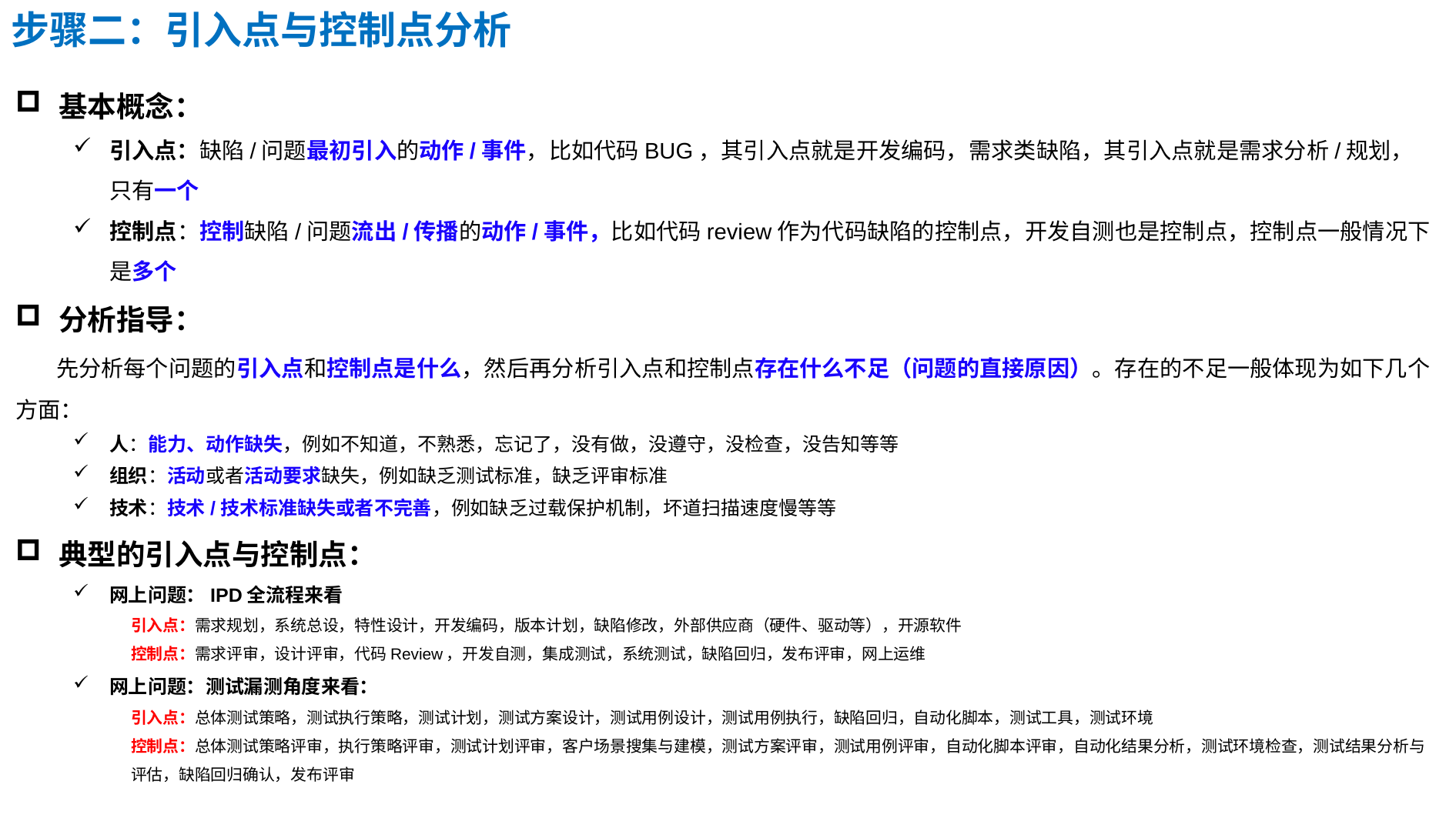

步骤二：引入点与控制点分析
基本概念：
引入点：缺陷/问题最初引入的动作/事件，比如代码BUG，其引入点就是开发编码，需求类缺陷，其引入点就是需求分析/规划，只有一个
控制点：控制缺陷/问题流出/传播的动作/事件，比如代码review作为代码缺陷的控制点，开发自测也是控制点，控制点一般情况下是多个
分析指导：
      先分析每个问题的引入点和控制点是什么，然后再分析引入点和控制点存在什么不足（问题的直接原因）。存在的不足一般体现为如下几个方面：
人：能力、动作缺失，例如不知道，不熟悉，忘记了，没有做，没遵守，没检查，没告知等等
组织：活动或者活动要求缺失，例如缺乏测试标准，缺乏评审标准
技术：技术/技术标准缺失或者不完善，例如缺乏过载保护机制，坏道扫描速度慢等等
典型的引入点与控制点：
网上问题：IPD全流程来看
引入点：需求规划，系统总设，特性设计，开发编码，版本计划，缺陷修改，外部供应商（硬件、驱动等），开源软件
控制点：需求评审，设计评审，代码Review，开发自测，集成测试，系统测试，缺陷回归，发布评审，网上运维
网上问题：测试漏测角度来看：
引入点：总体测试策略，测试执行策略，测试计划，测试方案设计，测试用例设计，测试用例执行，缺陷回归，自动化脚本，测试工具，测试环境
控制点：总体测试策略评审，执行策略评审，测试计划评审，客户场景搜集与建模，测试方案评审，测试用例评审，自动化脚本评审，自动化结果分析，测试环境检查，测试结果分析与评估，缺陷回归确认，发布评审